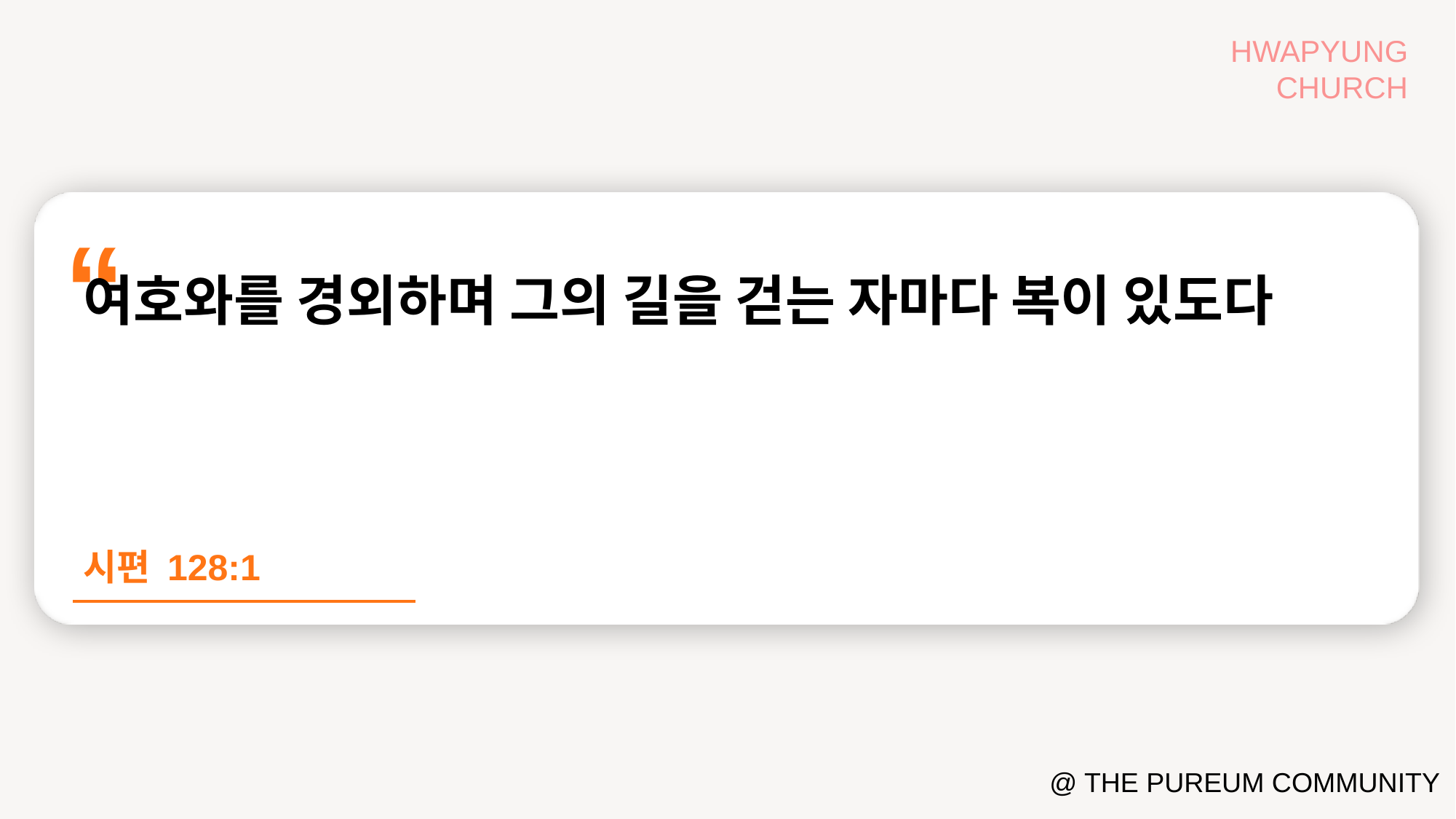

여호와를 경외하며 그의 길을 걷는 자마다 복이 있도다
시편 128:1